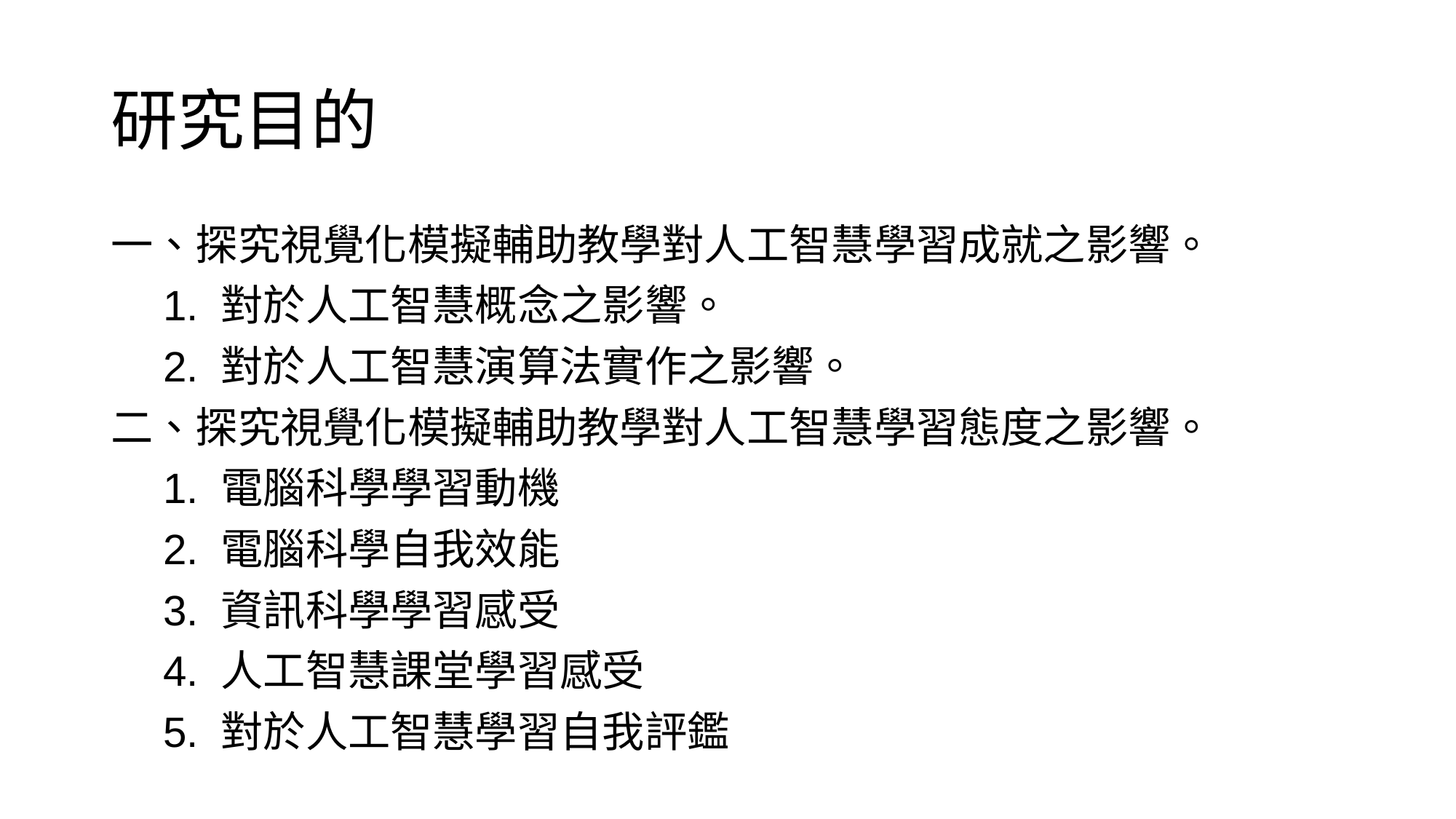

# 研究目的
一、探究視覺化模擬輔助教學對人工智慧學習成就之影響。
　1. 對於人工智慧概念之影響。
　2. 對於人工智慧演算法實作之影響。
二、探究視覺化模擬輔助教學對人工智慧學習態度之影響。
　1. 電腦科學學習動機
　2. 電腦科學自我效能
　3. 資訊科學學習感受
　4. 人工智慧課堂學習感受
　5. 對於人工智慧學習自我評鑑